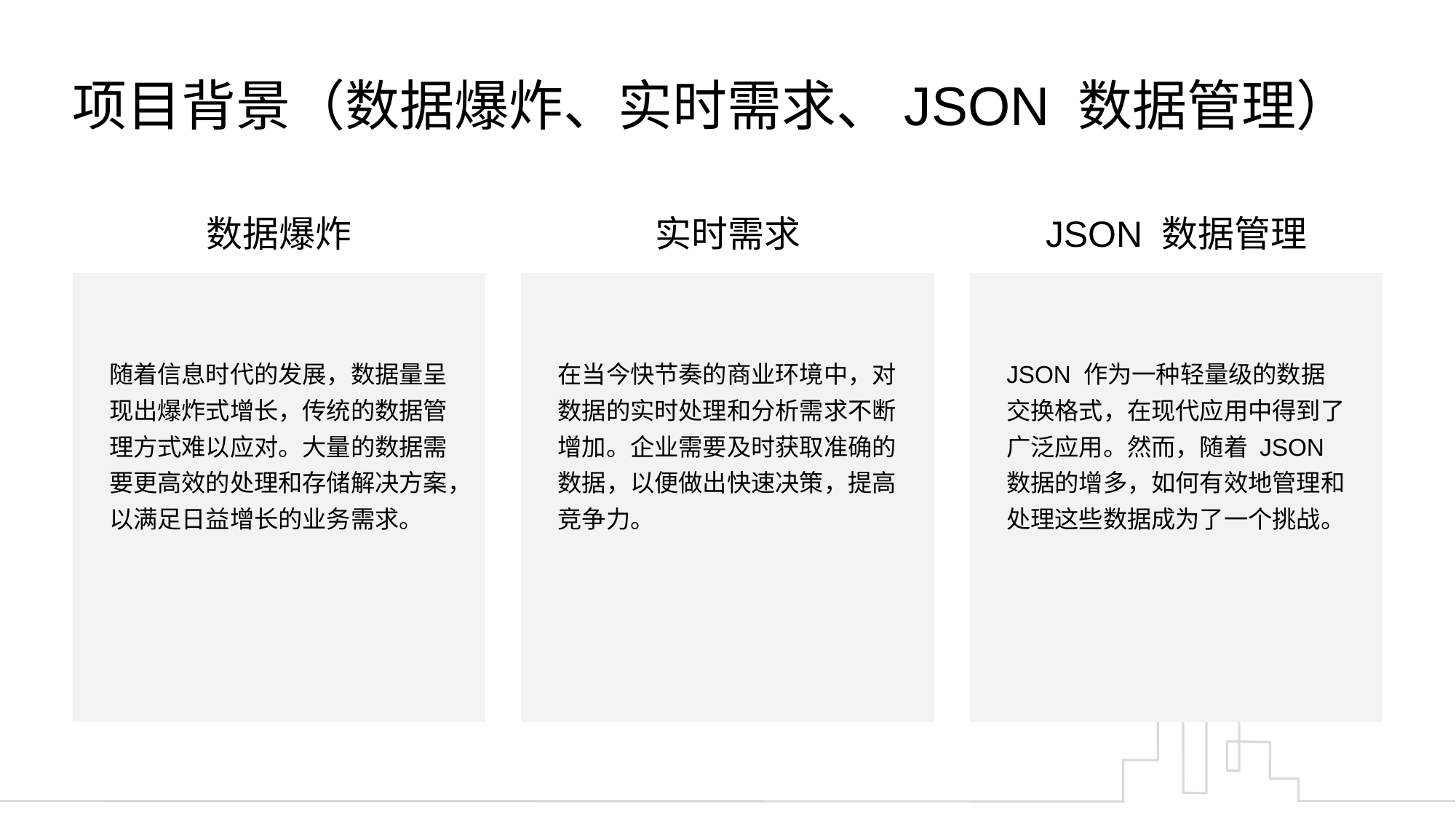

项目背景（数据爆炸、实时需求、JSON 数据管理）
数据爆炸
实时需求
JSON 数据管理

随着信息时代的发展，数据量呈现出爆炸式增长，传统的数据管理方式难以应对。大量的数据需要更高效的处理和存储解决方案，以满足日益增长的业务需求。
在当今快节奏的商业环境中，对数据的实时处理和分析需求不断增加。企业需要及时获取准确的数据，以便做出快速决策，提高竞争力。
JSON 作为一种轻量级的数据交换格式，在现代应用中得到了广泛应用。然而，随着 JSON 数据的增多，如何有效地管理和处理这些数据成为了一个挑战。